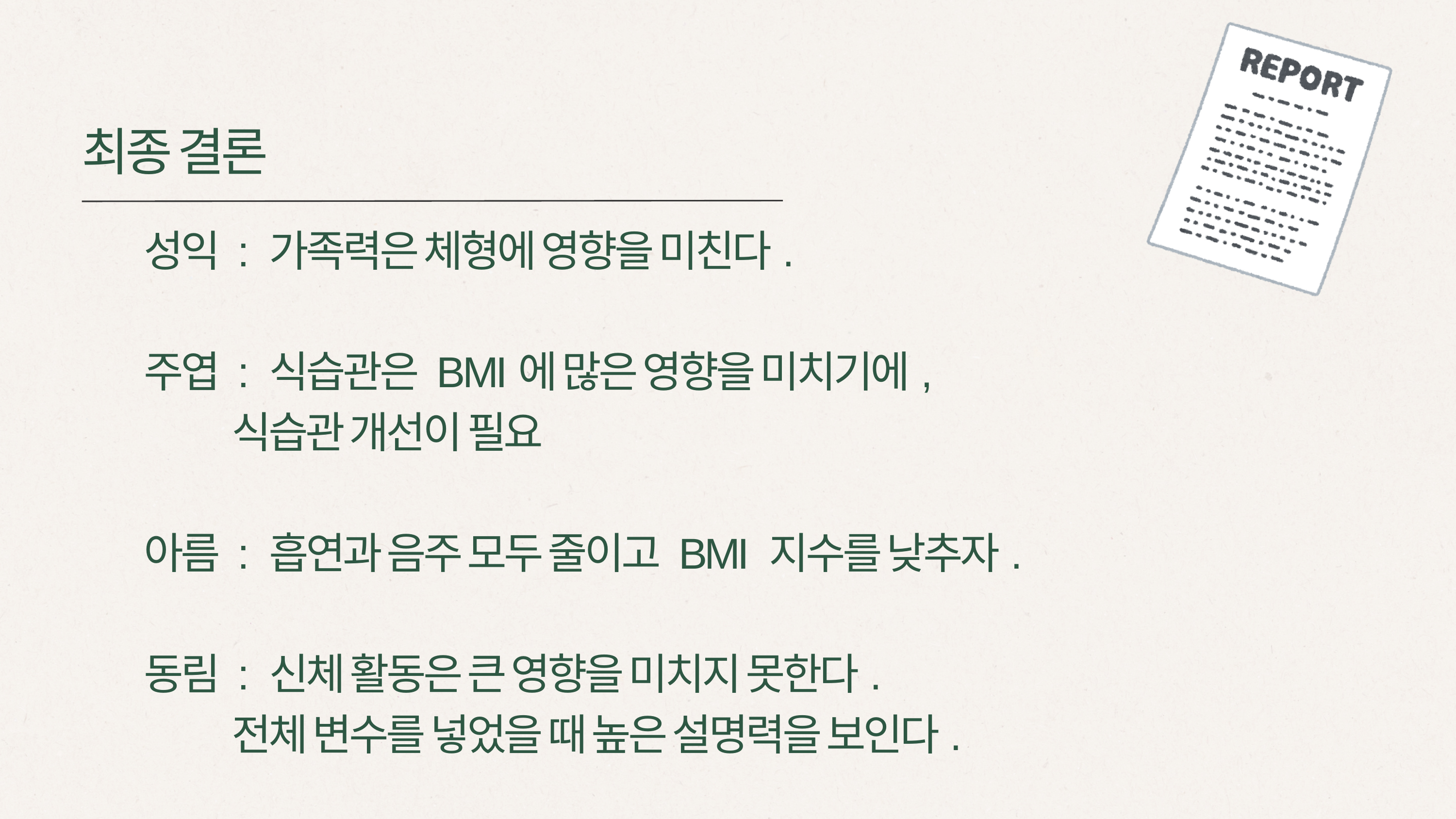

최종 결론

성익 : 가족력은 체형에 영향을 미친다.

주엽 : 식습관은 BMI에 많은 영향을 미치기에,
           식습관 개선이 필요

아름 : 흡연과 음주 모두 줄이고 BMI 지수를 낮추자.

동림 : 신체 활동은 큰 영향을 미치지 못한다.
           전체 변수를 넣었을 때 높은 설명력을 보인다.